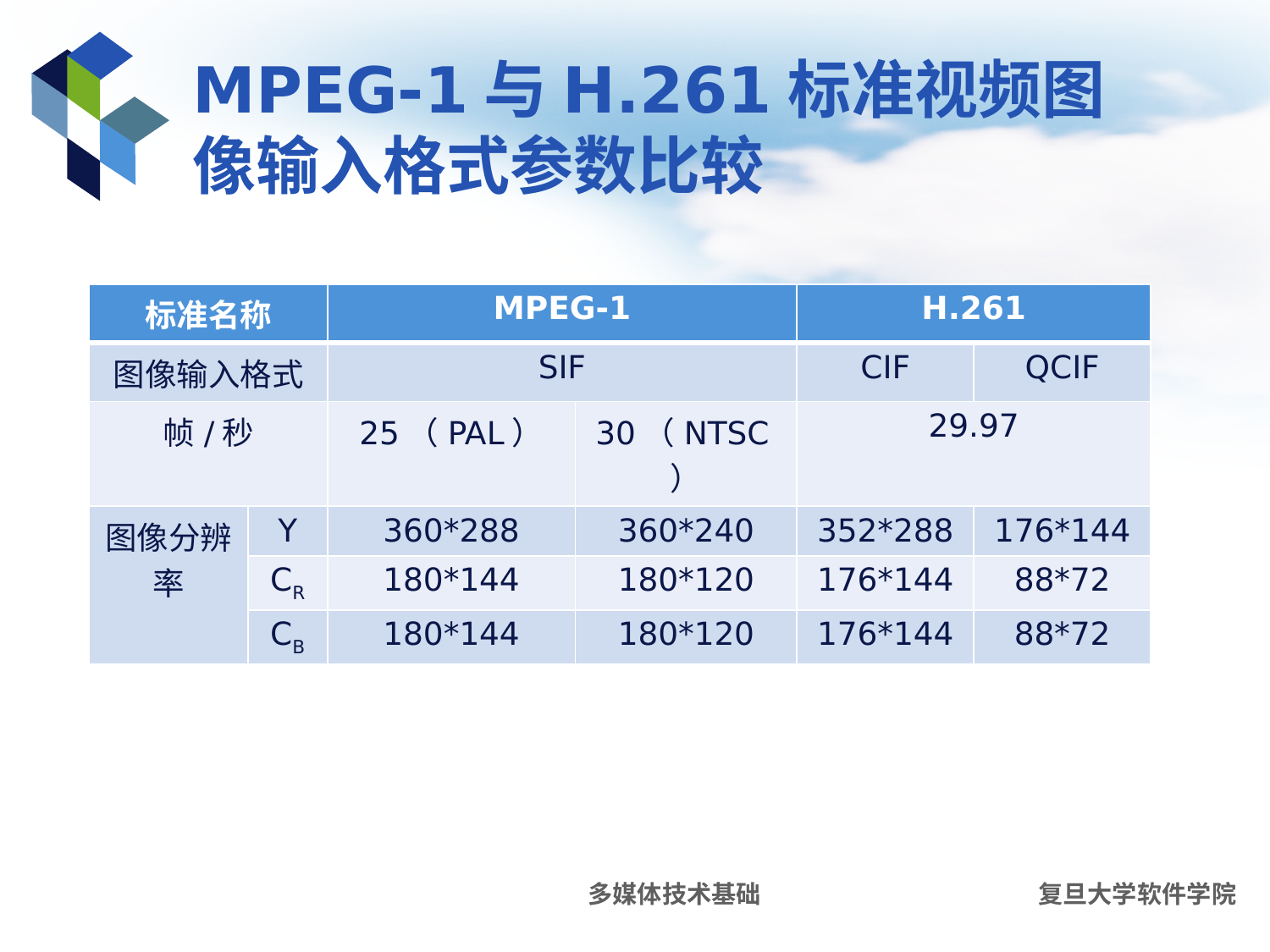

# MPEG-1与H.261标准视频图像输入格式参数比较
| 标准名称 |  | MPEG-1 |  | H.261 |  |
| --- | --- | --- | --- | --- | --- |
| 图像输入格式 |  | SIF |  | CIF | QCIF |
| 帧/秒 |  | 25（PAL） | 30（NTSC） | 29.97 |  |
| 图像分辨率 | Y | 360\*288 | 360\*240 | 352\*288 | 176\*144 |
|  | CR | 180\*144 | 180\*120 | 176\*144 | 88\*72 |
|  | CB | 180\*144 | 180\*120 | 176\*144 | 88\*72 |
多媒体技术基础